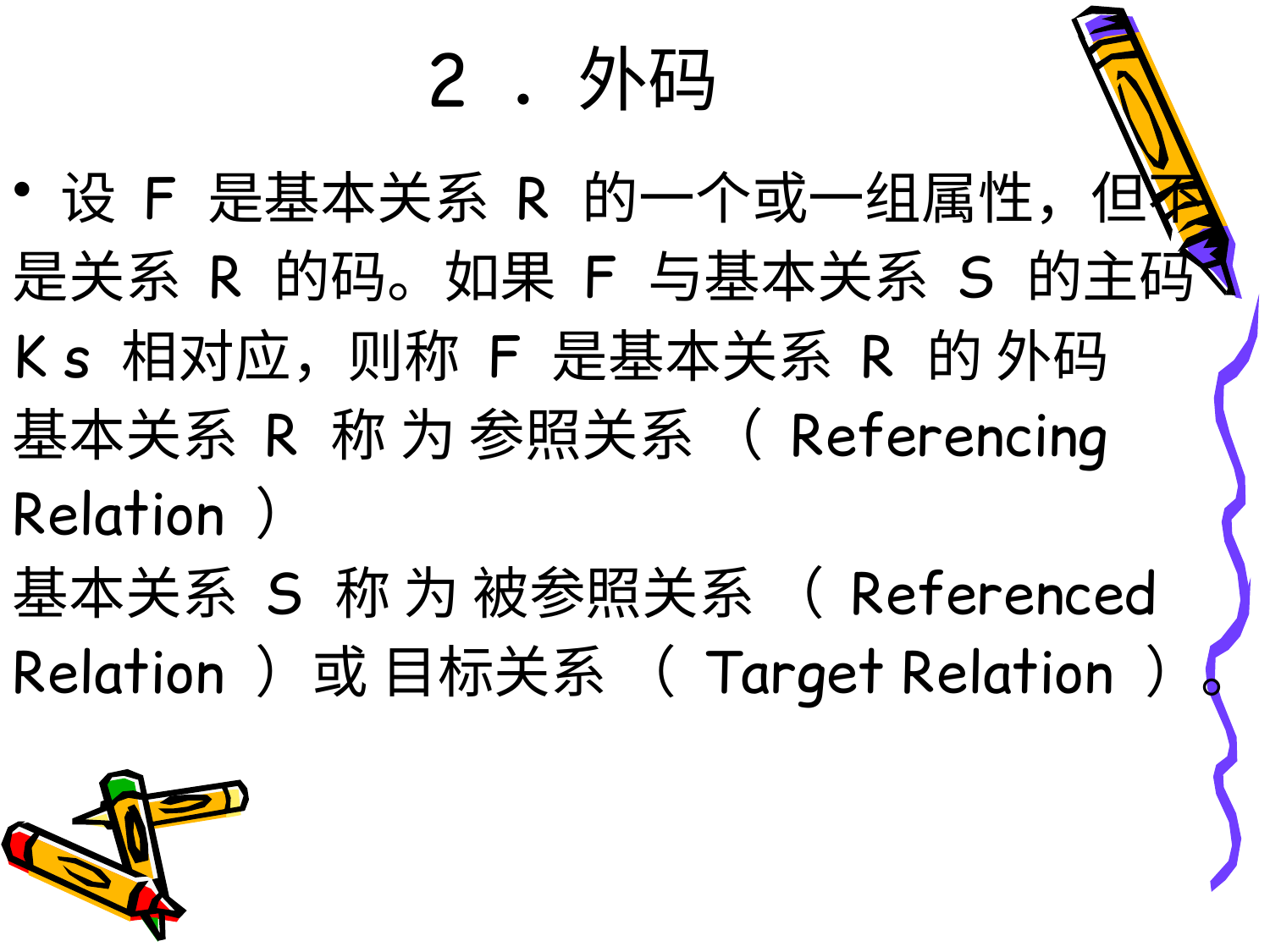

# 2 ．外码
设 F 是基本关系 R 的一个或一组属性，但不
是关系 R 的码。如果 F 与基本关系 S 的主码
K s 相对应，则称 F 是基本关系 R 的 外码
基本关系 R 称 为 参照关系 （ Referencing
Relation ）
基本关系 S 称 为 被参照关系 （ Referenced
Relation ）或 目标关系 （ Target Relation ）。